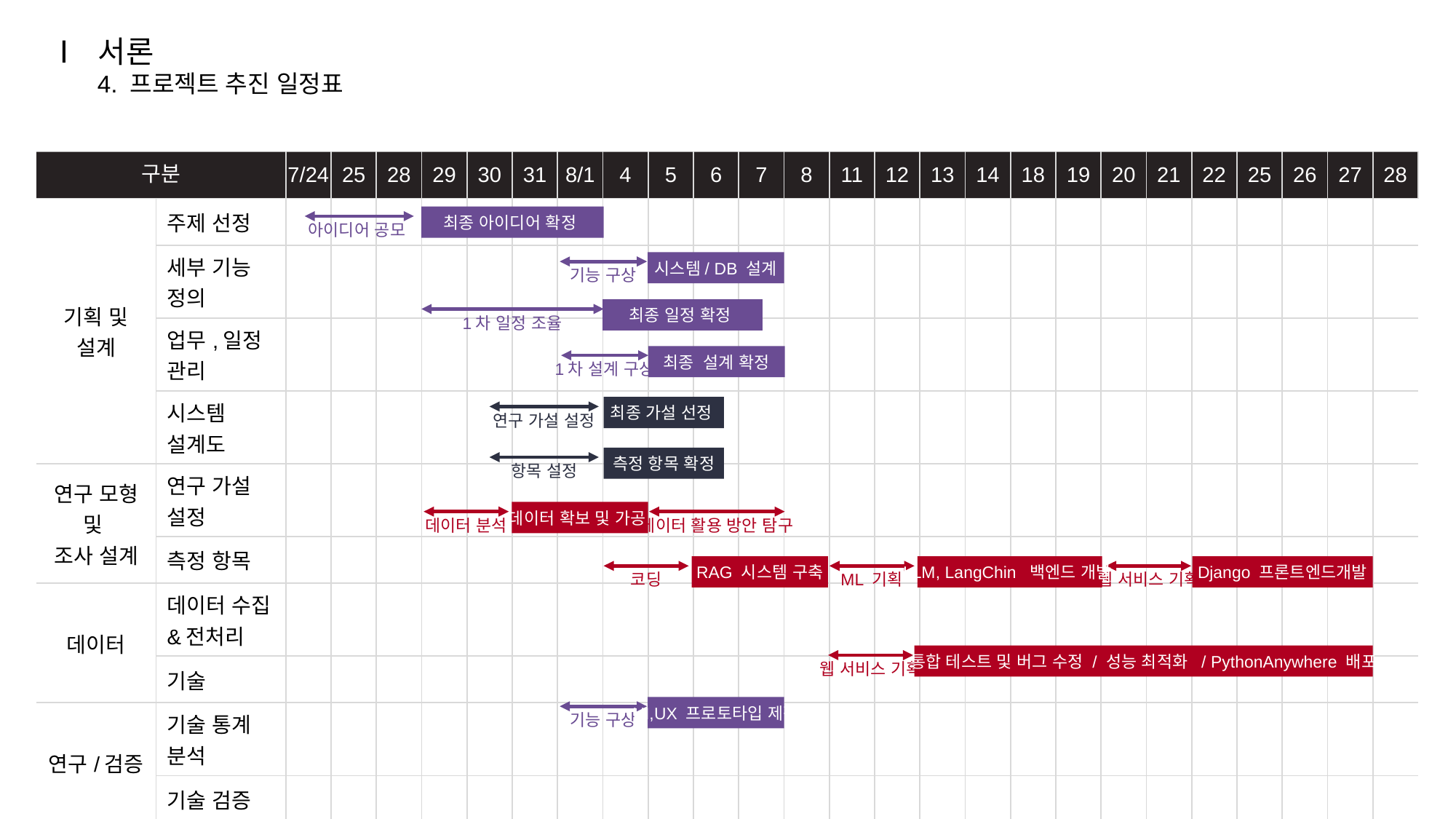

Ⅰ
서론
4. 프로젝트 추진 일정표
| 구분 |  | 7/24 | 25 | 28 | 29 | 30 | 31 | 8/1 | 4 | 5 | 6 | 7 | 8 | 11 | 12 | 13 | 14 | 18 | 19 | 20 | 21 | 22 | 25 | 26 | 27 | 28 |
| --- | --- | --- | --- | --- | --- | --- | --- | --- | --- | --- | --- | --- | --- | --- | --- | --- | --- | --- | --- | --- | --- | --- | --- | --- | --- | --- |
| 기획 및 설계 | 주제 선정 |  |  |  |  |  |  |  |  |  |  |  |  |  |  |  |  |  |  |  |  |  |  |  |  |  |
|  | 세부 기능 정의 |  |  |  |  |  |  |  |  |  |  |  |  |  |  |  |  |  |  |  |  |  |  |  |  |  |
|  | 업무,일정 관리 |  |  |  |  |  |  |  |  |  |  |  |  |  |  |  |  |  |  |  |  |  |  |  |  |  |
|  | 시스템 설계도 |  |  |  |  |  |  |  |  |  |  |  |  |  |  |  |  |  |  |  |  |  |  |  |  |  |
| 연구 모형 및 조사 설계 | 연구 가설 설정 |  |  |  |  |  |  |  |  |  |  |  |  |  |  |  |  |  |  |  |  |  |  |  |  |  |
|  | 측정 항목 |  |  |  |  |  |  |  |  |  |  |  |  |  |  |  |  |  |  |  |  |  |  |  |  |  |
| 데이터 | 데이터 수집&전처리 |  |  |  |  |  |  |  |  |  |  |  |  |  |  |  |  |  |  |  |  |  |  |  |  |  |
|  | 기술 |  |  |  |  |  |  |  |  |  |  |  |  |  |  |  |  |  |  |  |  |  |  |  |  |  |
| 연구/검증 | 기술 통계 분석 |  |  |  |  |  |  |  |  |  |  |  |  |  |  |  |  |  |  |  |  |  |  |  |  |  |
|  | 기술 검증 |  |  |  |  |  |  |  |  |  |  |  |  |  |  |  |  |  |  |  |  |  |  |  |  |  |
| 디자인 | 전체 디자인 |  |  |  |  |  |  |  |  |  |  |  |  |  |  |  |  |  |  |  |  |  |  |  |  |  |
| 문서 | 프로젝트 문서 |  |  |  |  |  |  |  |  |  |  |  |  |  |  |  |  |  |  |  |  |  |  |  |  |  |

최종 아이디어 확정
아이디어 공모

시스템/ DB 설계
기능 구상

최종 일정 확정
1차 일정 조율

최종  설계 확정
1차 설계 구상

최종 가설 선정
연구 가설 설정

측정 항목 확정
항목 설정

데이터 확보 및 가공
데이터 분석
데이터 활용 방안 탐구

RAG 시스템 구축

LLM, LangChin  백엔드 개발

Django 프론트엔드개발
코딩
ML 기획
웹 서비스 기획

통합 테스트 및 버그 수정 / 성능 최적화  / PythonAnywhere 배포
웹 서비스 기획

UI,UX 프로토타입 제작
기능 구상